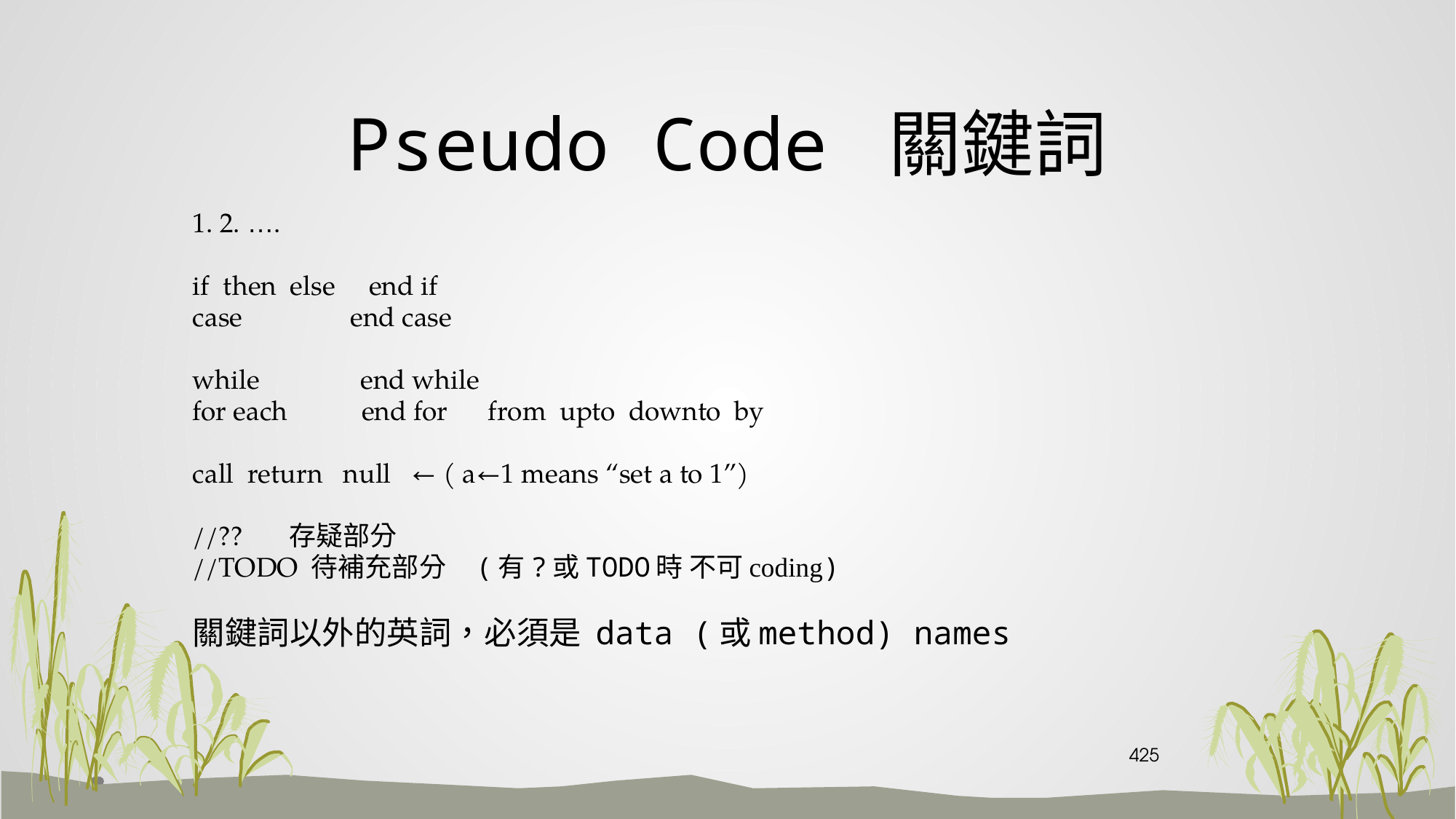

# Pseudo Code 關鍵詞
1. 2. ….

if  then  else     end if
case                end case

while               end while
for each           end for      from  upto  downto  by

call  return   null   ← ( a←1 means “set a to 1”)

//??      存疑部分
//TODO 待補充部分    (有?或TODO時 不可coding)

關鍵詞以外的英詞，必須是 data (或method) names
425